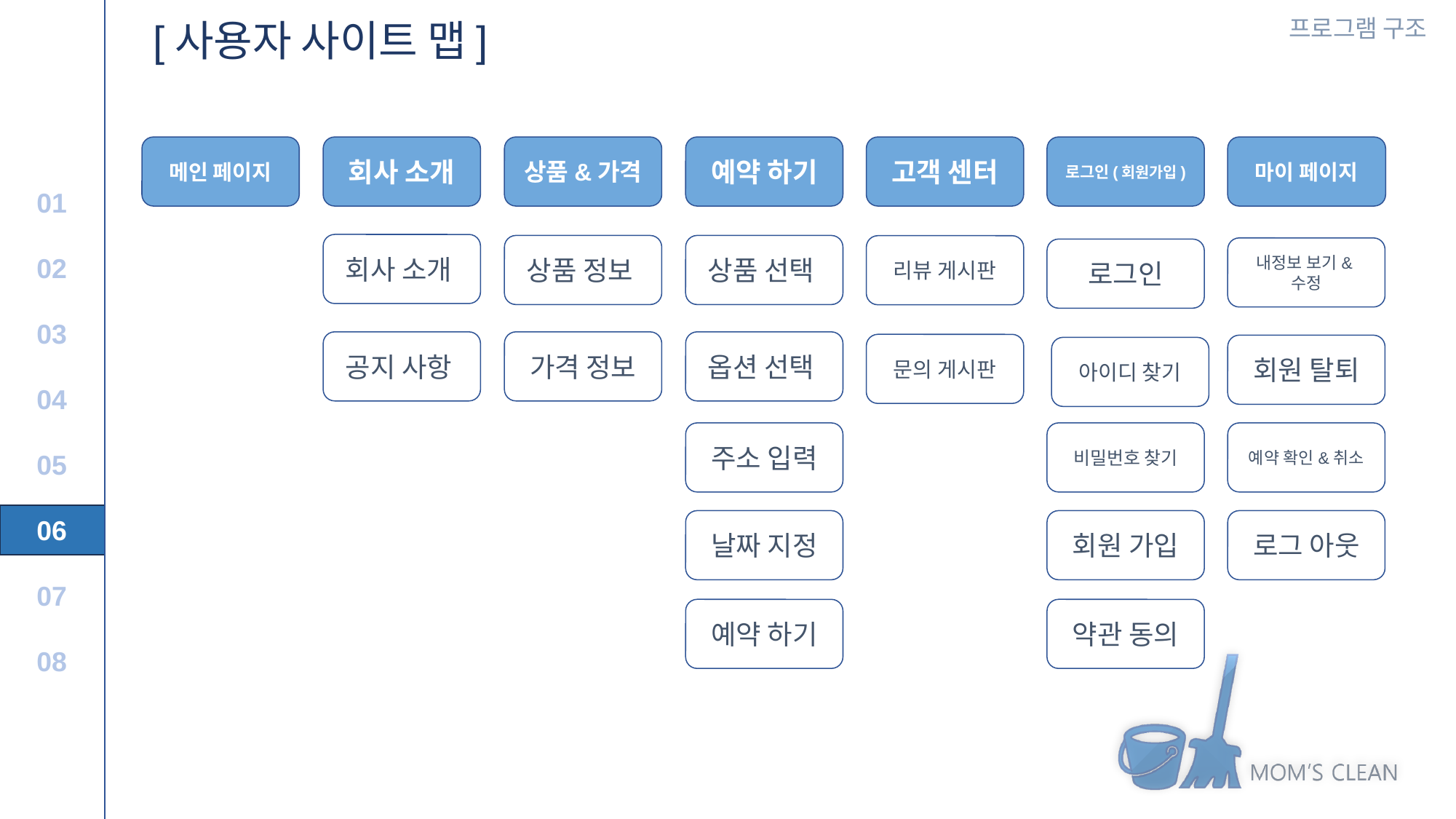

[사용자 사이트 맵]

메인 페이지
회사 소개
상품&가격
예약 하기
고객 센터
로그인(회원가입)
마이 페이지
회사 소개
상품 정보
상품 선택
리뷰 게시판
내정보 보기&수정
로그인
공지 사항
가격 정보
옵션 선택
문의 게시판
회원 탈퇴
아이디 찾기
예약 확인&취소
비밀번호 찾기
주소 입력
날짜 지정
회원 가입
로그 아웃
예약 하기
약관 동의